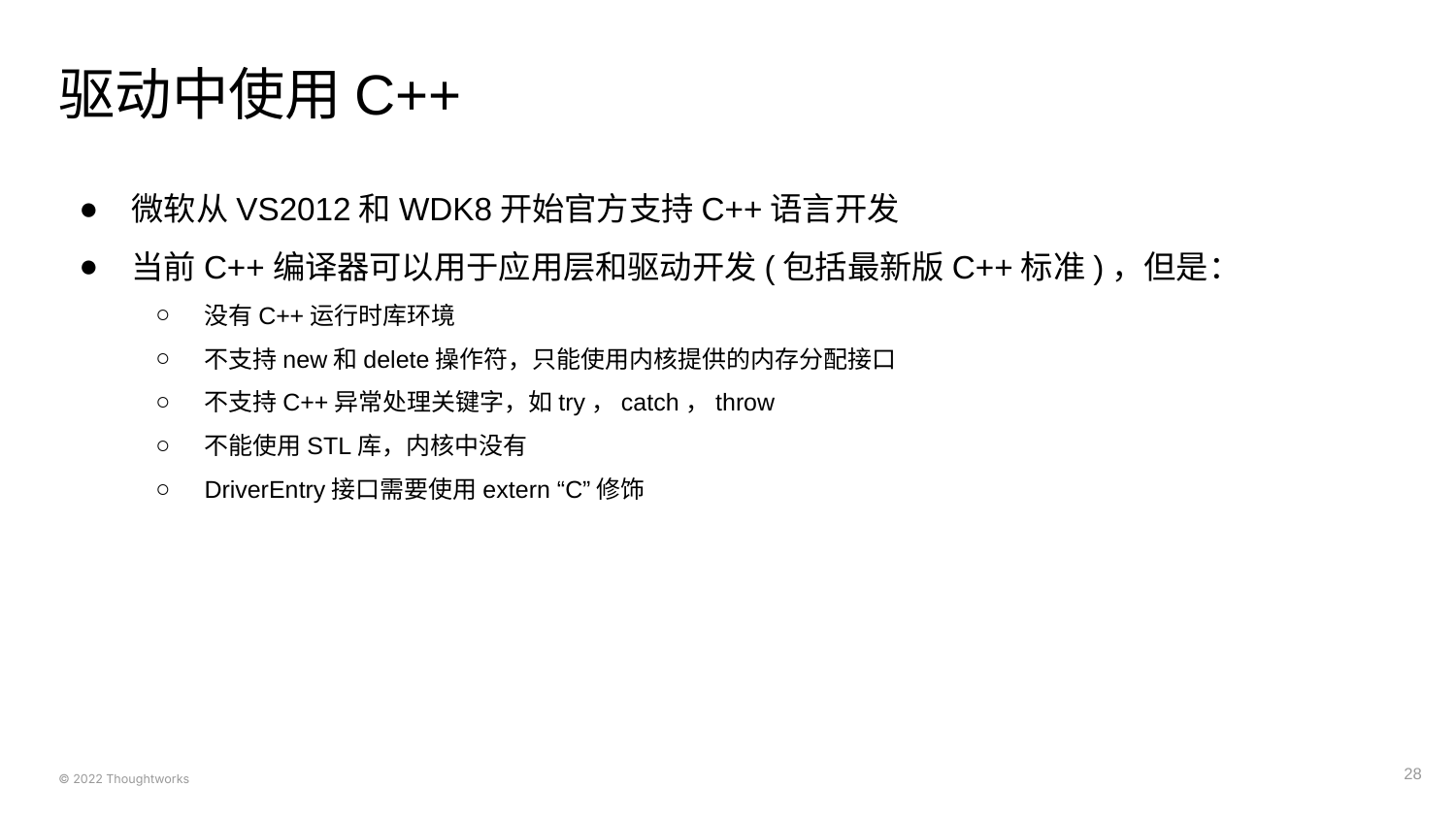

# 驱动中使用C++

微软从VS2012和WDK8开始官方支持C++语言开发
当前C++编译器可以用于应用层和驱动开发(包括最新版C++标准)，但是：
没有C++运行时库环境
不支持new和delete操作符，只能使用内核提供的内存分配接口
不支持C++异常处理关键字，如try，catch，throw
不能使用STL库，内核中没有
DriverEntry接口需要使用extern “C”修饰

28